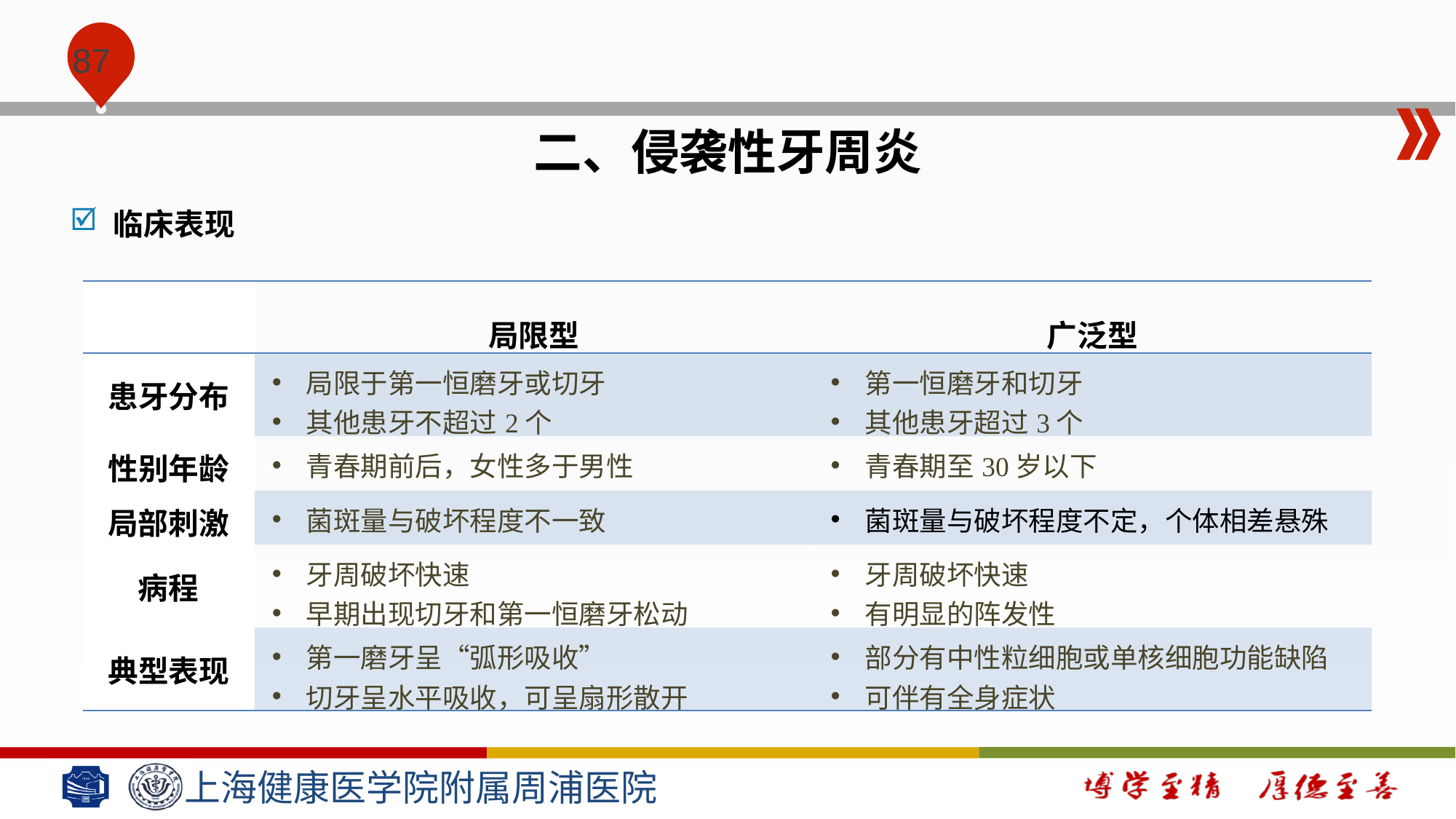

#
二、侵袭性牙周炎
临床表现
|  | 局限型 | 广泛型 |
| --- | --- | --- |
| 患牙分布 | 局限于第一恒磨牙或切牙 其他患牙不超过2个 | 第一恒磨牙和切牙 其他患牙超过3个 |
| 性别年龄 | 青春期前后，女性多于男性 | 青春期至30岁以下 |
| 局部刺激 | 菌斑量与破坏程度不一致 | 菌斑量与破坏程度不定，个体相差悬殊 |
| 病程 | 牙周破坏快速 早期出现切牙和第一恒磨牙松动 | 牙周破坏快速 有明显的阵发性 |
| 典型表现 | 第一磨牙呈“弧形吸收” 切牙呈水平吸收，可呈扇形散开 | 部分有中性粒细胞或单核细胞功能缺陷 可伴有全身症状 |